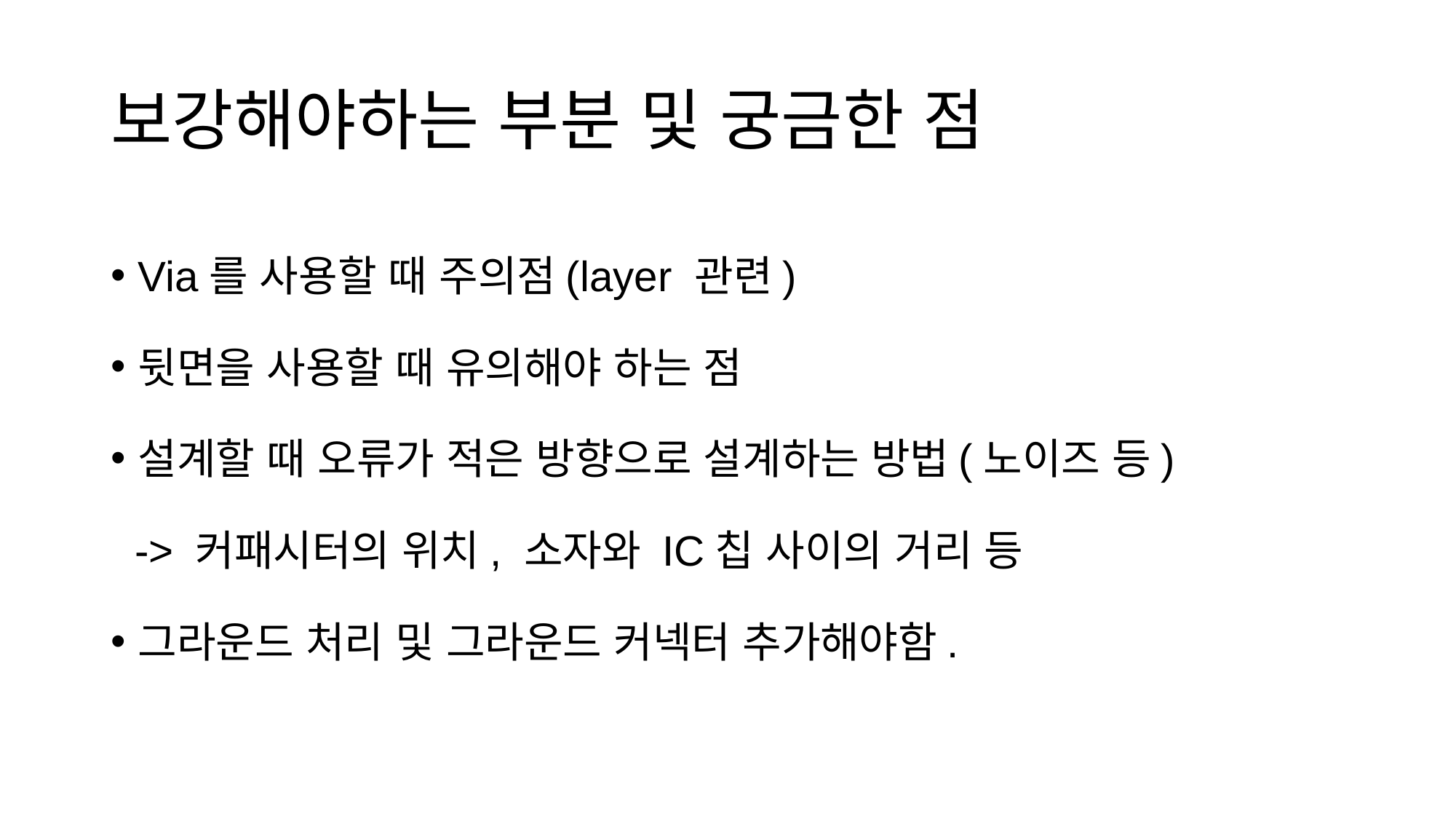

# 보강해야하는 부분 및 궁금한 점
Via를 사용할 때 주의점(layer 관련)
뒷면을 사용할 때 유의해야 하는 점
설계할 때 오류가 적은 방향으로 설계하는 방법(노이즈 등)
  -> 커패시터의 위치, 소자와 IC칩 사이의 거리 등
그라운드 처리 및 그라운드 커넥터 추가해야함.